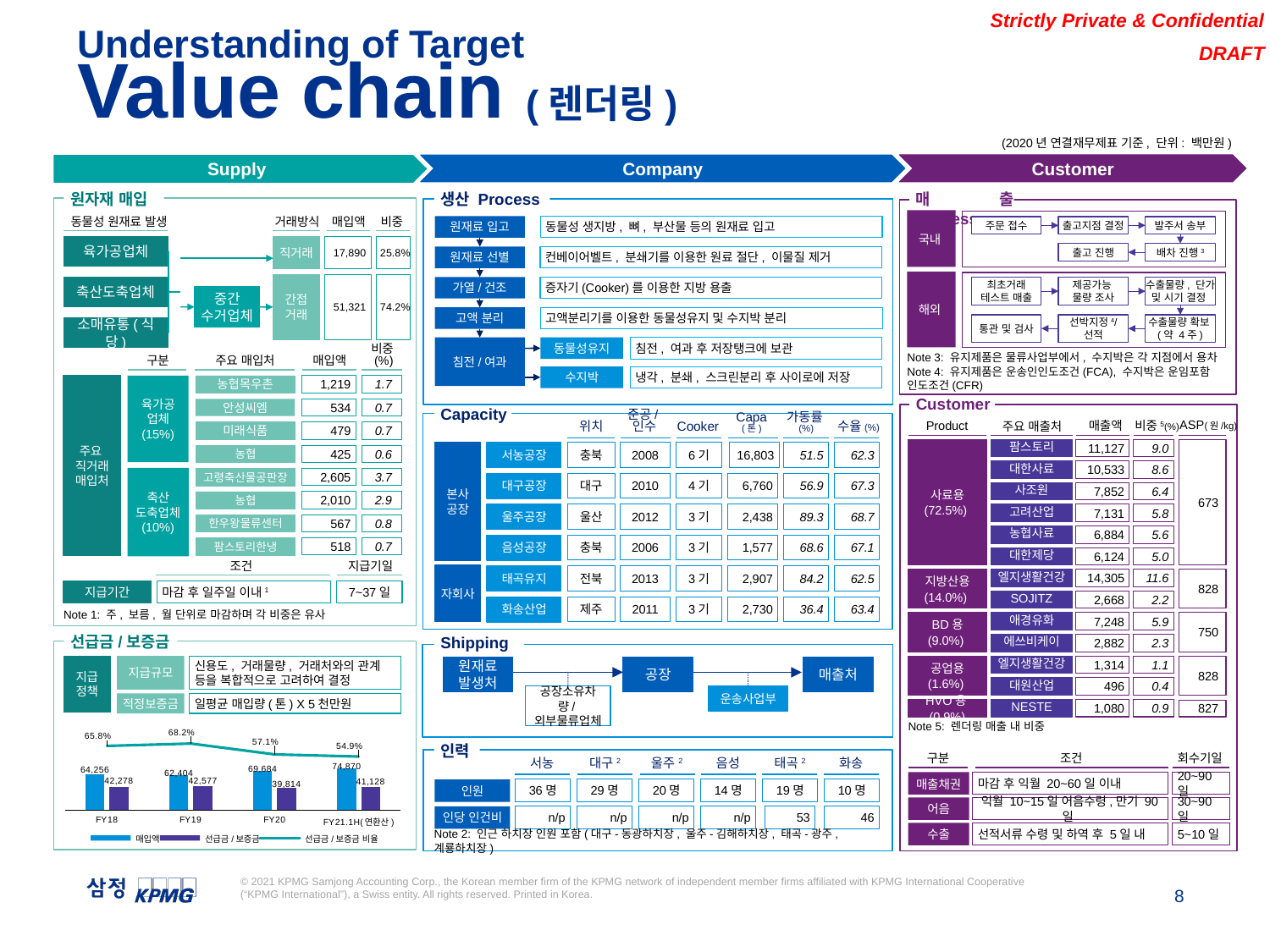

Understanding of Target
Value chain (렌더링)
(2020년 연결재무제표 기준, 단위: 백만원)
Customer
Company
Supply
원자재 매입
생산 Process
매출 Process

동물성 원재료 발생
거래방식
매입액
비중
국내

원재료 입고
동물성 생지방, 뼈, 부산물 등의 원재료 입고
주문 접수
출고지점 결정
발주서 송부
육가공업체
직거래
17,890
25.8%
출고 진행
배차 진행3
원재료 선별
컨베이어벨트, 분쇄기를 이용한 원료 절단, 이물질 제거
해외

간접
거래
51,321
74.2%
가열/건조
증자기(Cooker)를 이용한 지방 용출
축산도축업체
최초거래
테스트 매출
제공가능
물량 조사
수출물량, 단가 및 시기 결정
중간
수거업체
고액 분리
고액분리기를 이용한 동물성유지 및 수지박 분리
통관 및 검사
선박지정4/
선적
수출물량 확보(약 4주)
소매유통(식당)
침전/여과
동물성유지
침전, 여과 후 저장탱크에 보관
비중(%)
구분
주요 매입처
매입액
Note 3: 유지제품은 물류사업부에서, 수지박은 각 지점에서 용차
Note 4: 유지제품은 운송인인도조건(FCA), 수지박은 운임포함 인도조건(CFR)
수지박
냉각, 분쇄, 스크린분리 후 사이로에 저장
주요
직거래 매입처
육가공
업체
(15%)
농협목우촌
1,219
1.7
Customer
0.7
안성씨엠
534

ASP(원/kg)
Capacity

매출액
위치
준공/인수
Cooker
Capa(톤)
가동률(%)
수율(%)
Product
주요 매출처
비중5(%)
0.7
미래식품
479
사료용
(72.5%)
673
팜스토리
11,127
9.0
서농공장
충북
2008
6기
16,803
51.5
62.3
본사 공장
0.6
농협
425
대한사료
10,533
8.6
축산
도축업체
(10%)
3.7
고령축산물공판장
2,605
대구공장
대구
2010
4기
6,760
56.9
67.3
사조원
7,852
6.4
2.9
농협
2,010
고려산업
7,131
5.8
울주공장
울산
2012
3기
2,438
89.3
68.7
0.8
한우왕물류센터
567
농협사료
6,884
5.6
음성공장
충북
2006
3기
1,577
68.6
67.1
0.7
팜스토리한냉
518
조건
지급기일
대한제당
6,124
5.0
자회사
태곡유지
전북
2013
3기
2,907
84.2
62.5
지방산용
(14.0%)
엘지생활건강
14,305
11.6
828
지급기간
마감 후 일주일 이내1
7~37일
SOJITZ
2,668
2.2
화송산업
제주
2011
3기
2,730
36.4
63.4
Note 1: 주, 보름, 월 단위로 마감하며 각 비중은 유사
750
BD용
(9.0%)
애경유화
7,248
5.9
선급금/보증금
에쓰비케이
2,882
2.3
Shipping

지급
정책
지급규모
신용도, 거래물량, 거래처와의 관계 등을 복합적으로 고려하여 결정
828
공업용
(1.6%)
엘지생활건강
1,314
1.1
공장
원재료
발생처
매출처

대원산업
496
0.4
공장소유차량/외부물류업체
운송사업부
적정보증금
일평균 매입량(톤) X 5천만원
NESTE
1,080
0.9
HVO용(0.9%)
827
Note 5: 렌더링 매출 내 비중

### Chart

| Category | 매입액 | 선급금/보증금 | 선급금/보증금 비율 |
|---|---|---|---|
| FY18 | 64255974241.0 | 42277687203.0 | 0.6579572981717201 |
| FY19 | 62404272427.0 | 42577122781.0 | 0.6822789710561302 |
| FY20 | 69684176754.0 | 39814135703.0 | 0.5713511669019552 |
| FY21.1H(연환산) | 74870154912.0 | 41128215320.0 | 0.5493272368454533 |
구분
조건
회수기일
인력
`
서농
대구2
울주2
음성
태곡2
화송
마감 후 익월 20~60일 이내
20~90일
매출채권
36명
29명
20명
14명
19명
10명
인원
어음
 익월 10~15일 어음수령,만기 90일
30~90일
인당 인건비
n/p
n/p
n/p
n/p
53
46
수출
선적서류 수령 및 하역 후 5일 내
5~10일
Note 2: 인근 하치장 인원 포함(대구-동광하치장, 울주-김해하치장, 태곡-광주,계룡하치장)